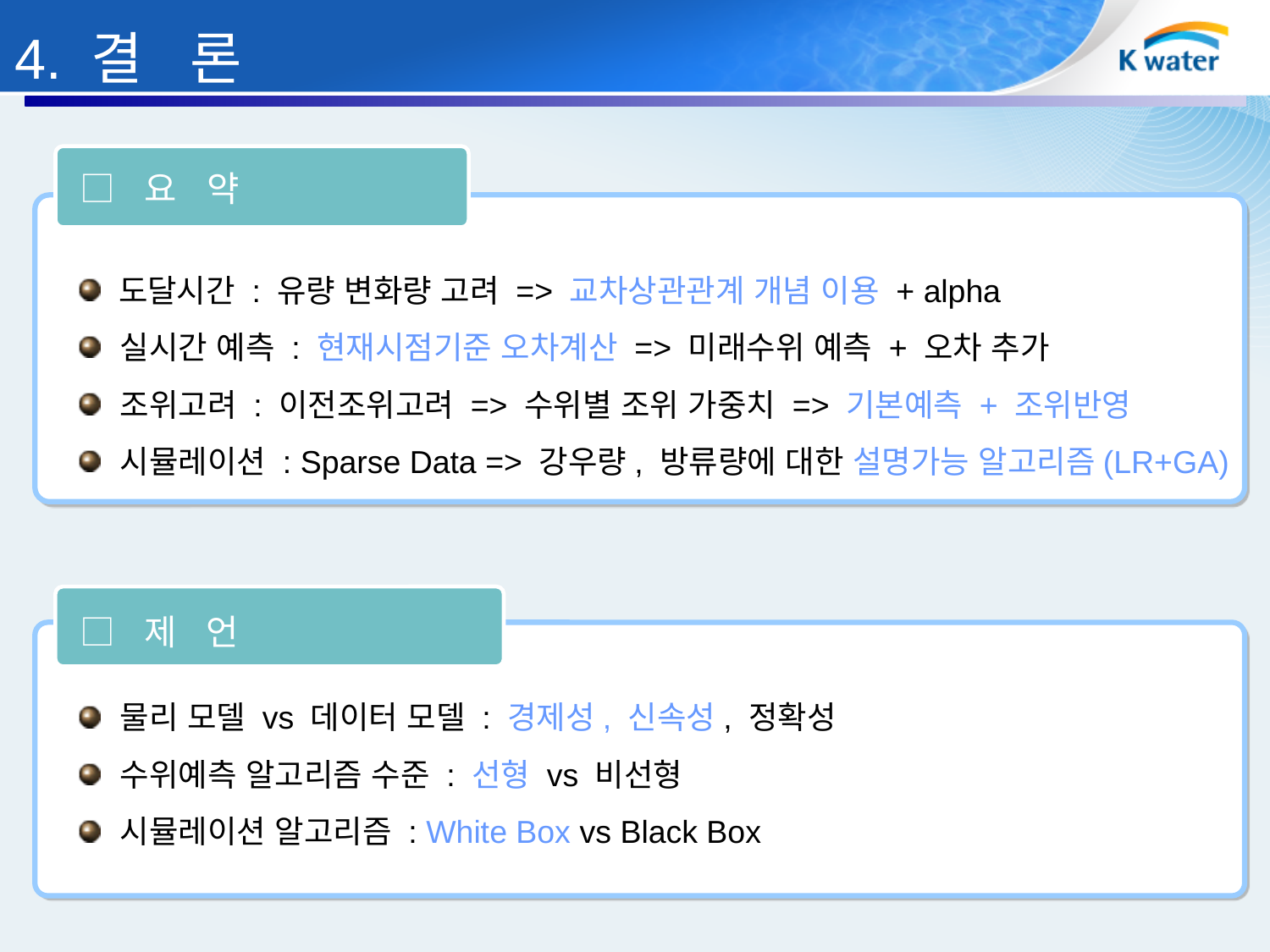

4. 결   론

    □  요   약

 도달시간 : 유량 변화량 고려 => 교차상관관계 개념 이용 + alpha
 실시간 예측 : 현재시점기준 오차계산 => 미래수위 예측 + 오차 추가
 조위고려 : 이전조위고려 => 수위별 조위 가중치 => 기본예측 + 조위반영
 시뮬레이션 : Sparse Data => 강우량, 방류량에 대한 설명가능 알고리즘(LR+GA)

    □  제   언

 물리 모델 vs 데이터 모델 : 경제성, 신속성, 정확성
 수위예측 알고리즘 수준 : 선형 vs 비선형
 시뮬레이션 알고리즘 : White Box vs Black Box